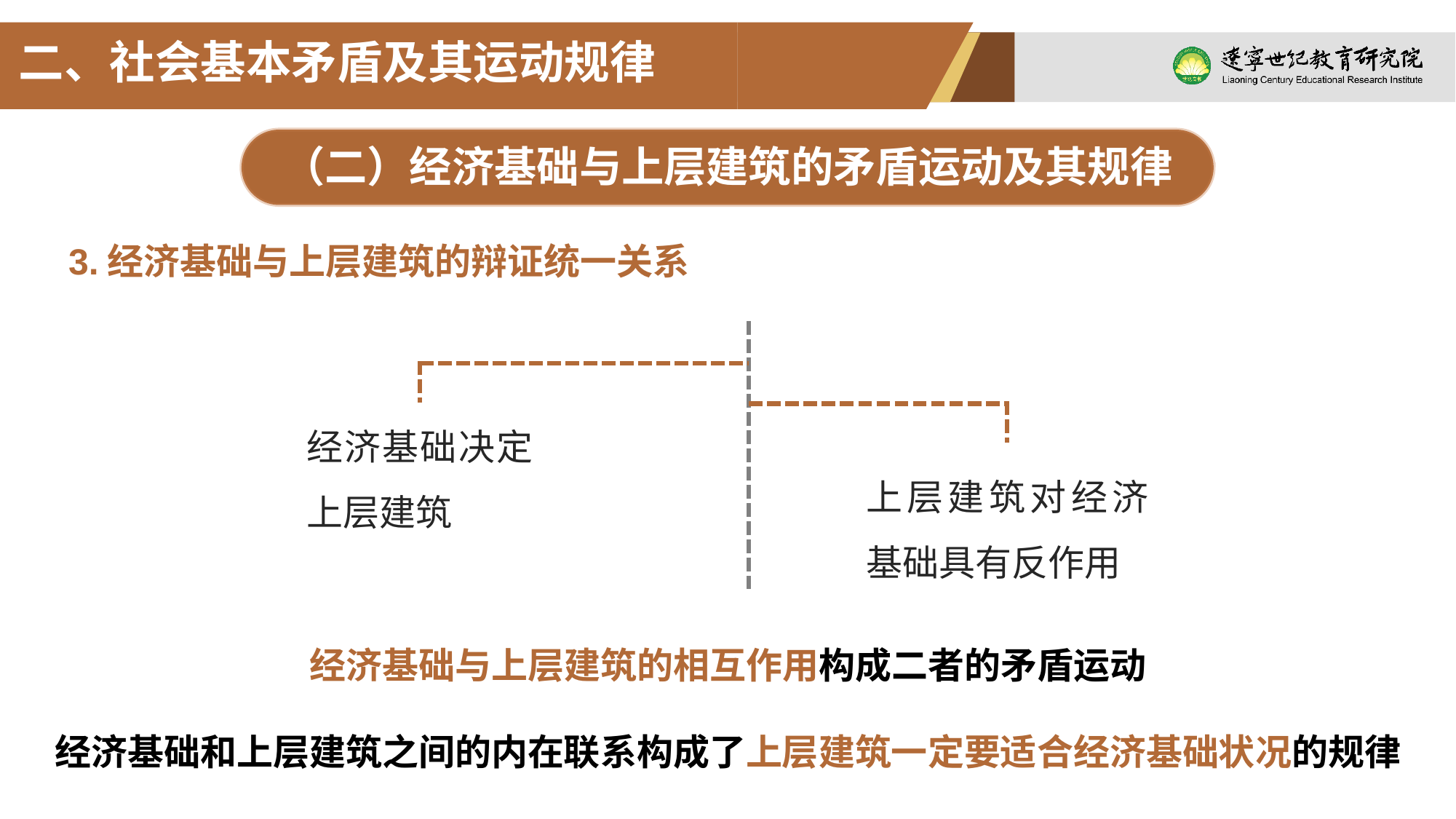

二、社会基本矛盾及其运动规律
（二）经济基础与上层建筑的矛盾运动及其规律
3.经济基础与上层建筑的辩证统一关系
经济基础决定上层建筑
上层建筑对经济基础具有反作用
经济基础与上层建筑的相互作用构成二者的矛盾运动
经济基础和上层建筑之间的内在联系构成了上层建筑一定要适合经济基础状况的规律